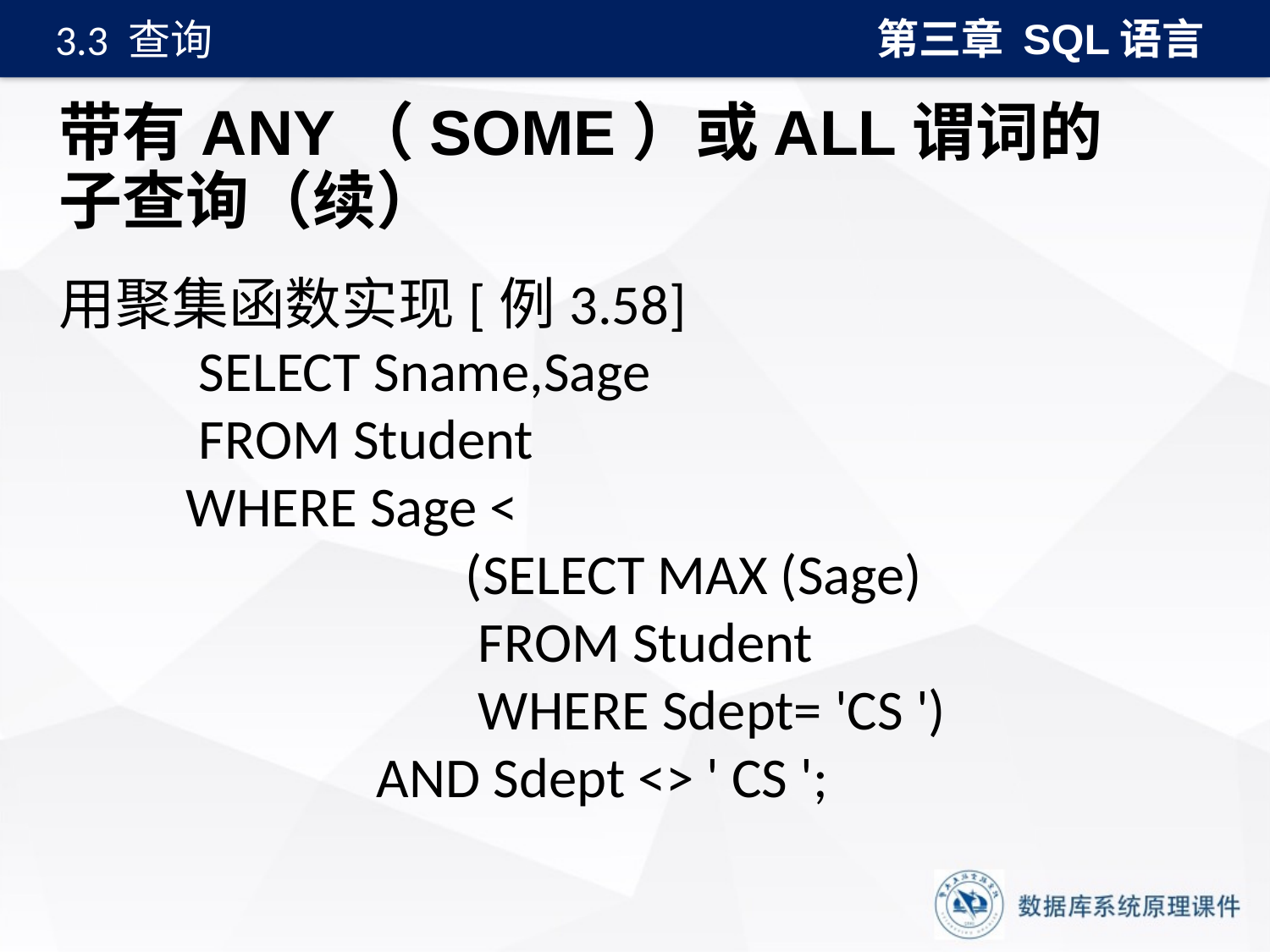

第三章 SQL语言
3.3 查询
# 带有ANY（SOME）或ALL谓词的子查询（续）
用聚集函数实现[例3.58]
           SELECT Sname,Sage
           FROM Student
          WHERE Sage <
                                (SELECT MAX (Sage)
                                 FROM Student
                                 WHERE Sdept= 'CS ')
                         AND Sdept <> ' CS ';